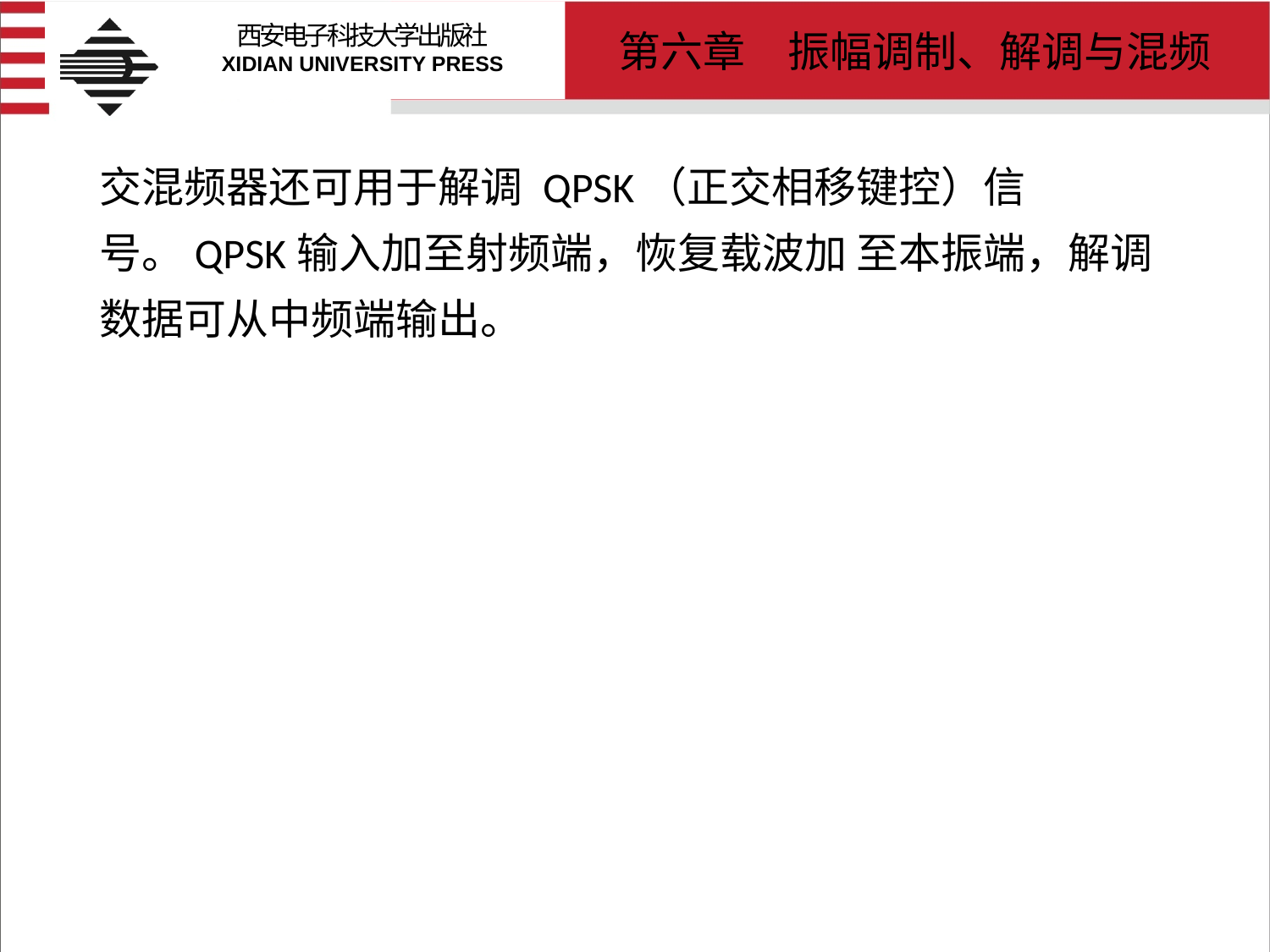

# 交混频器还可用于解调 QPSK（正交相移键控）信号。QPSK输入加至射频端，恢复载波加 至本振端，解调数据可从中频端输出。